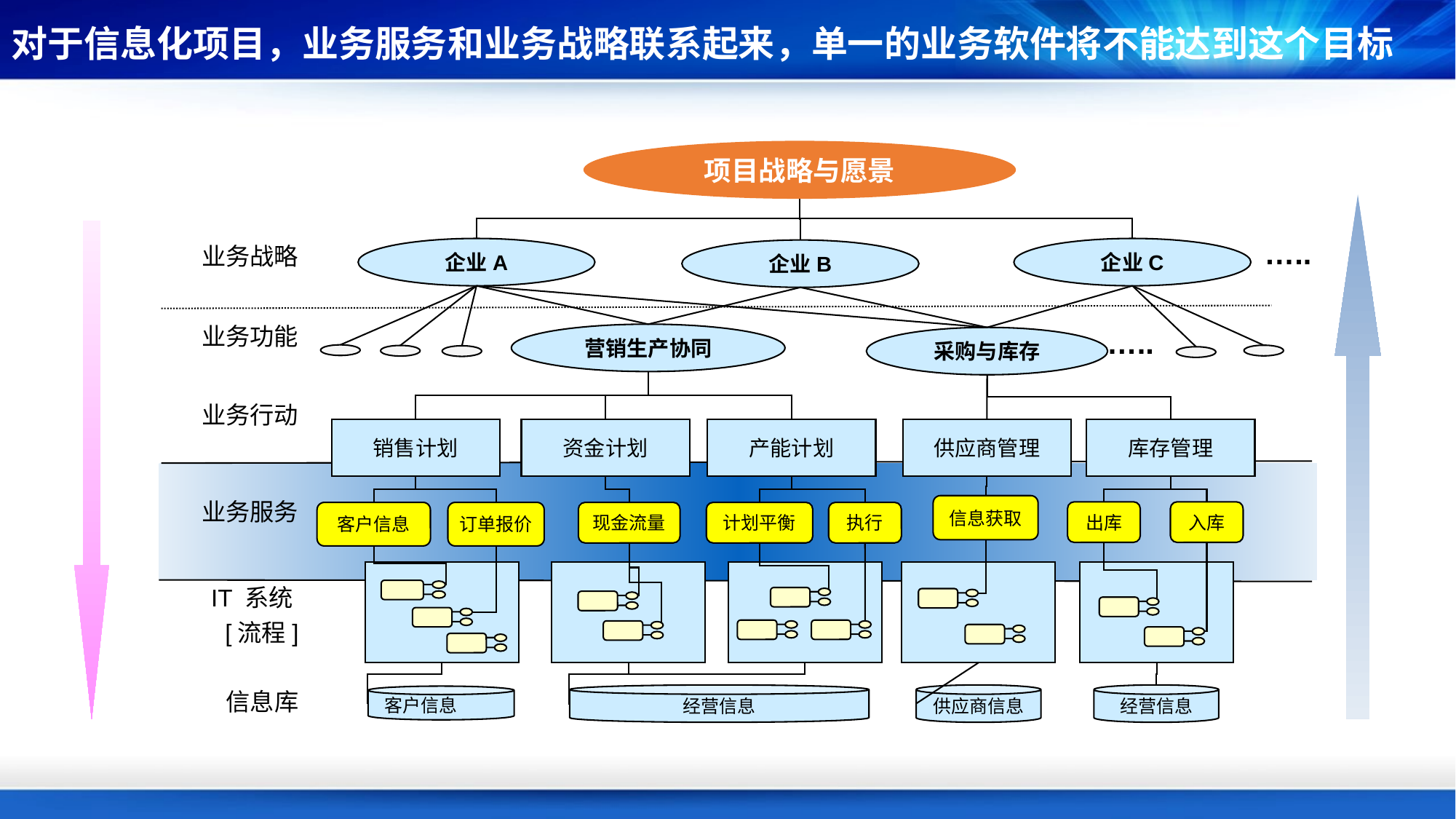

对于信息化项目，业务服务和业务战略联系起来，单一的业务软件将不能达到这个目标
项目战略与愿景

…..
业务战略
企业A
企业C
企业B

业务功能
…..
营销生产协同
采购与库存

业务行动
销售计划
资金计划
产能计划
供应商管理
库存管理

业务服务
信息获取
出库
入库
客户信息
订单报价
现金流量
计划平衡
执行

IT 系统
[流程]

信息库
经营信息
供应商信息
经营信息
客户信息